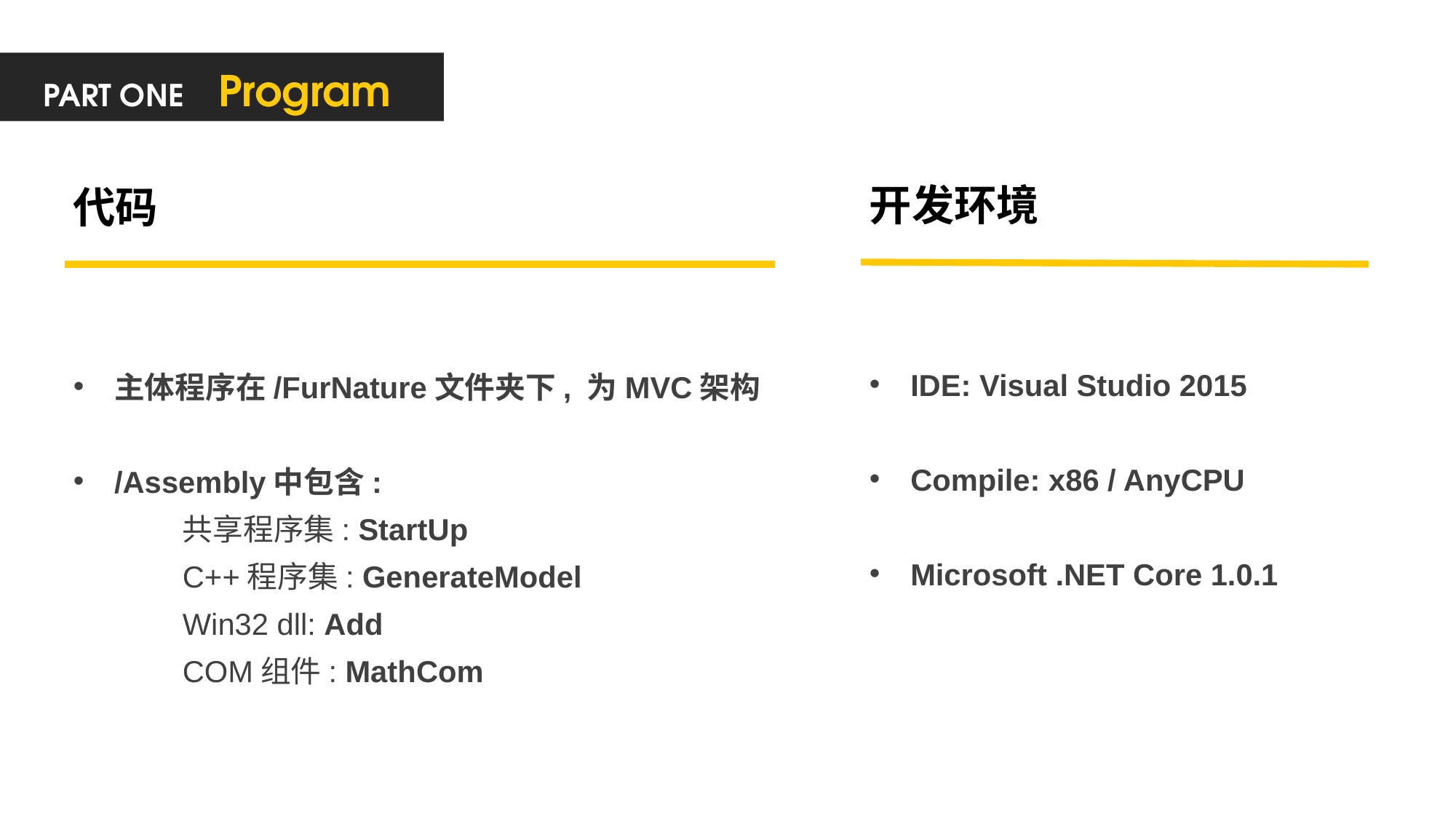

PART ONE    Program

开发环境
代码
IDE: Visual Studio 2015

Compile: x86 / AnyCPU

Microsoft .NET Core 1.0.1
主体程序在/FurNature文件夹下, 为MVC架构

/Assembly中包含:
	共享程序集: StartUp
	C++程序集: GenerateModel
	Win32 dll: Add
	COM组件: MathCom